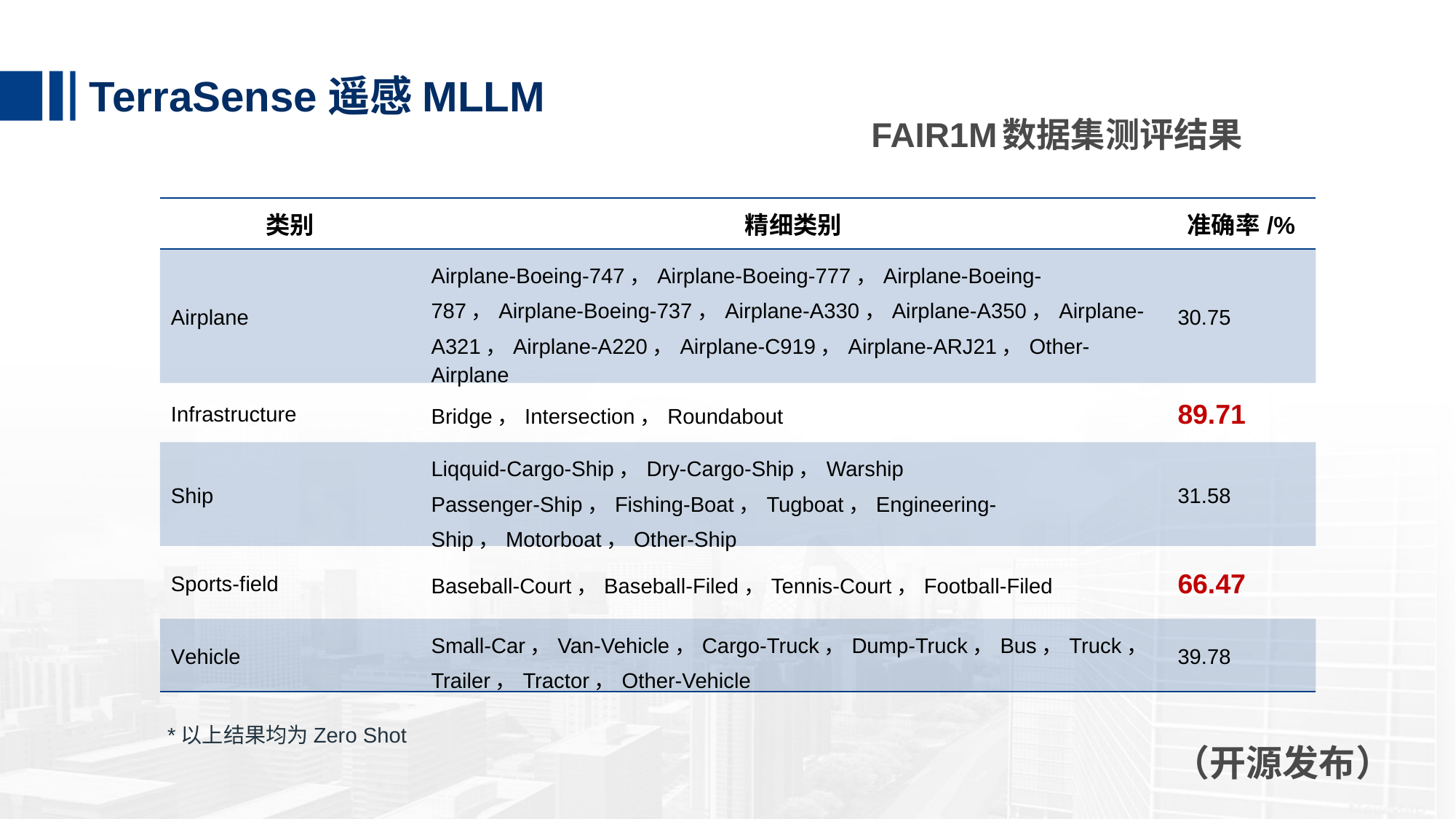

TerraSense遥感MLLM

FAIR1M数据集测评结果
| 类别 | 精细类别 | 准确率/% |
| --- | --- | --- |
| Airplane | Airplane-Boeing-747，Airplane-Boeing-777，Airplane-Boeing-787，Airplane-Boeing-737，Airplane-A330，Airplane-A350，Airplane-A321，Airplane-A220，Airplane-C919，Airplane-ARJ21，Other-Airplane | 30.75 |
| Infrastructure | Bridge，Intersection，Roundabout | 89.71 |
| Ship | Liqquid-Cargo-Ship，Dry-Cargo-Ship，Warship Passenger-Ship，Fishing-Boat，Tugboat，Engineering-Ship，Motorboat，Other-Ship | 31.58 |
| Sports-field | Baseball-Court，Baseball-Filed，Tennis-Court，Football-Filed | 66.47 |
| Vehicle | Small-Car，Van-Vehicle，Cargo-Truck，Dump-Truck，Bus，Truck，Trailer，Tractor，Other-Vehicle | 39.78 |
*以上结果均为Zero Shot
（开源发布）